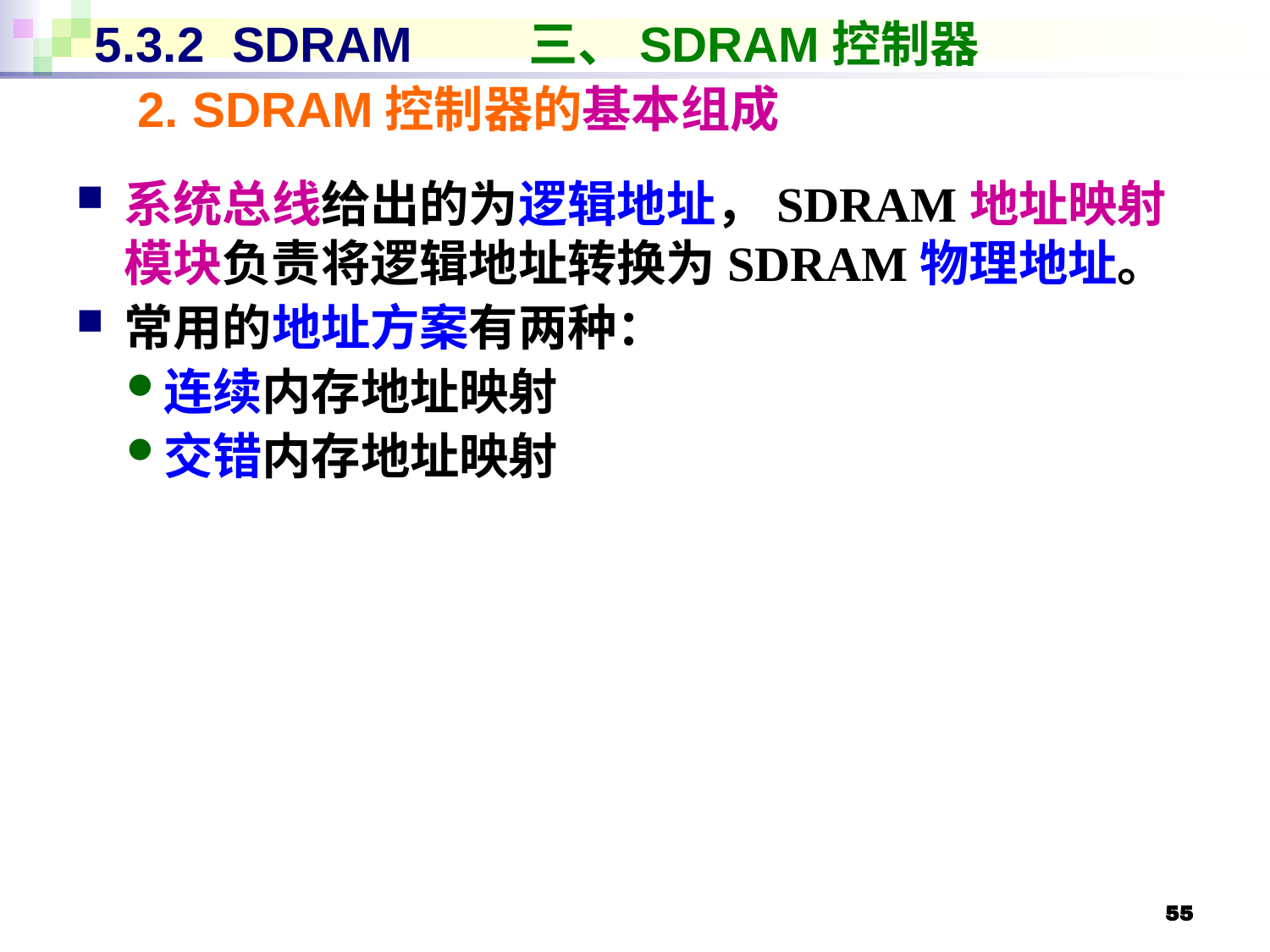

# 5.3.2  SDRAM	   三、SDRAM控制器
2. SDRAM控制器的基本组成
系统总线给出的为逻辑地址，SDRAM地址映射模块负责将逻辑地址转换为SDRAM物理地址。
常用的地址方案有两种：
连续内存地址映射
交错内存地址映射
55